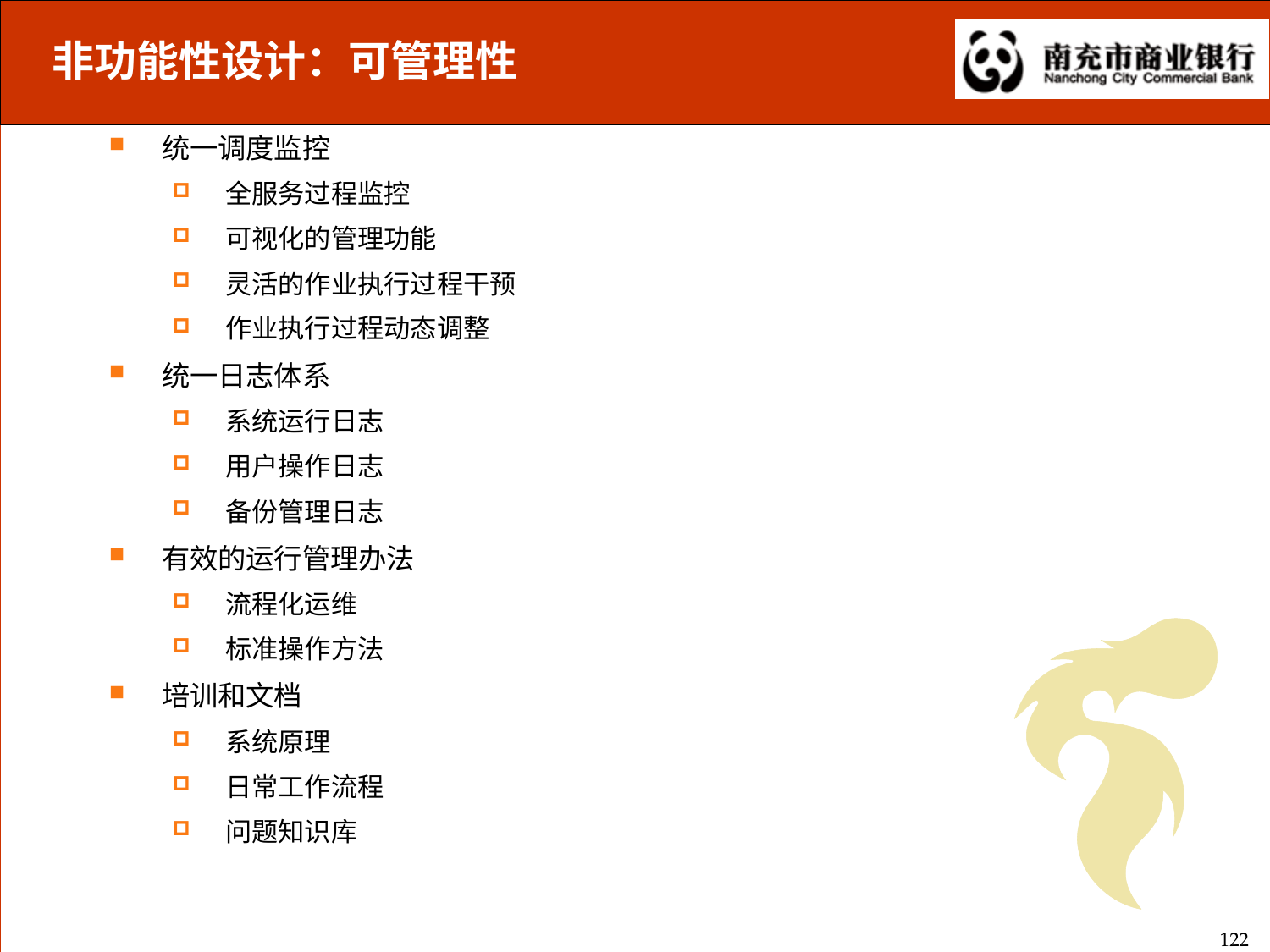

非功能性设计：可管理性
统一调度监控
全服务过程监控
可视化的管理功能
灵活的作业执行过程干预
作业执行过程动态调整
统一日志体系
系统运行日志
用户操作日志
备份管理日志
有效的运行管理办法
流程化运维
标准操作方法
培训和文档
系统原理
日常工作流程
问题知识库
122
122